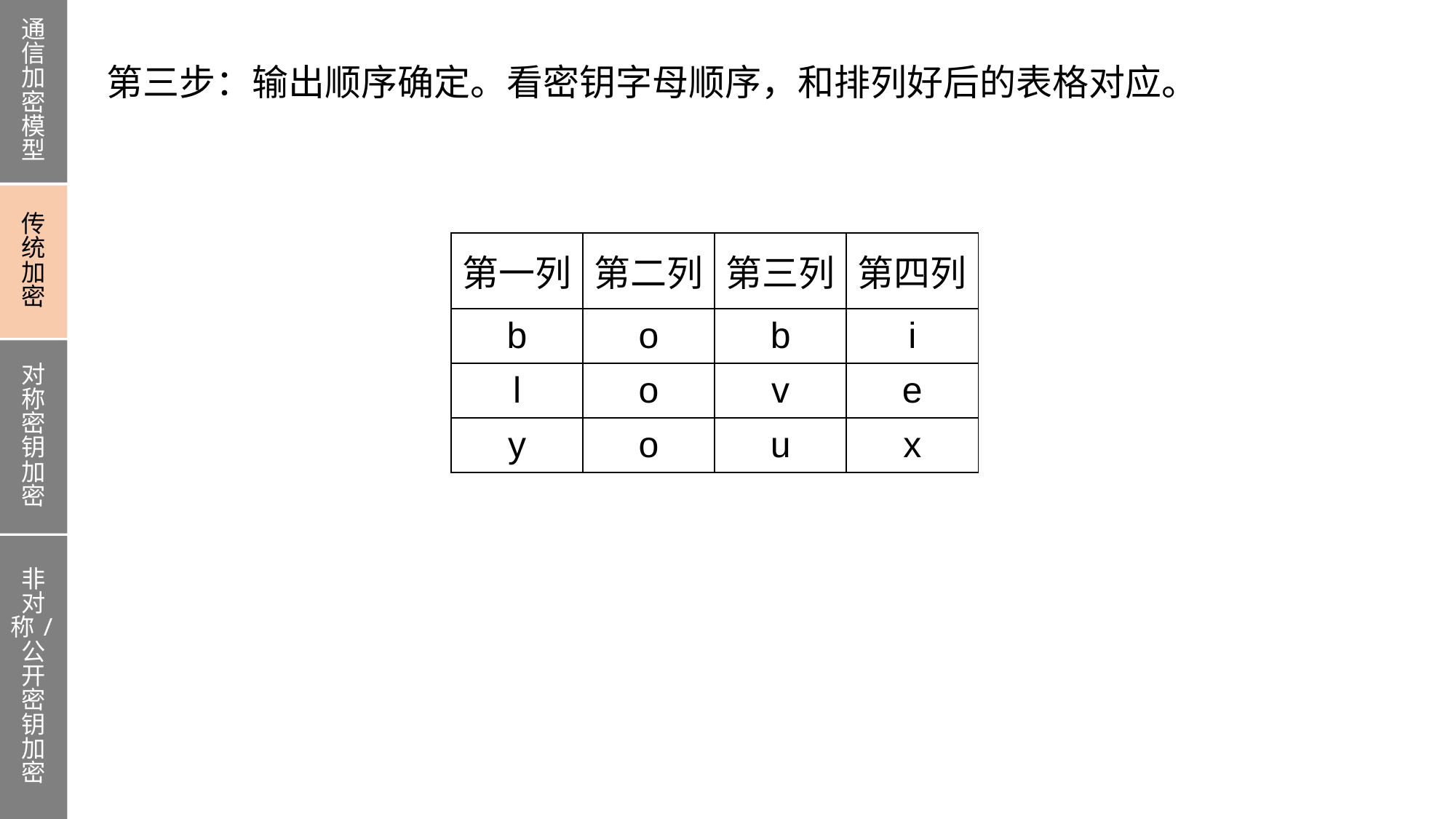

通信加密模型
传统加密
对称密钥加密
非对称/公开密钥加密
第三步：输出顺序确定。看密钥字母顺序，和排列好后的表格对应。
| 第一列 | 第二列 | 第三列 | 第四列 |
| --- | --- | --- | --- |
| b | o | b | i |
| l | o | v | e |
| y | o | u | x |